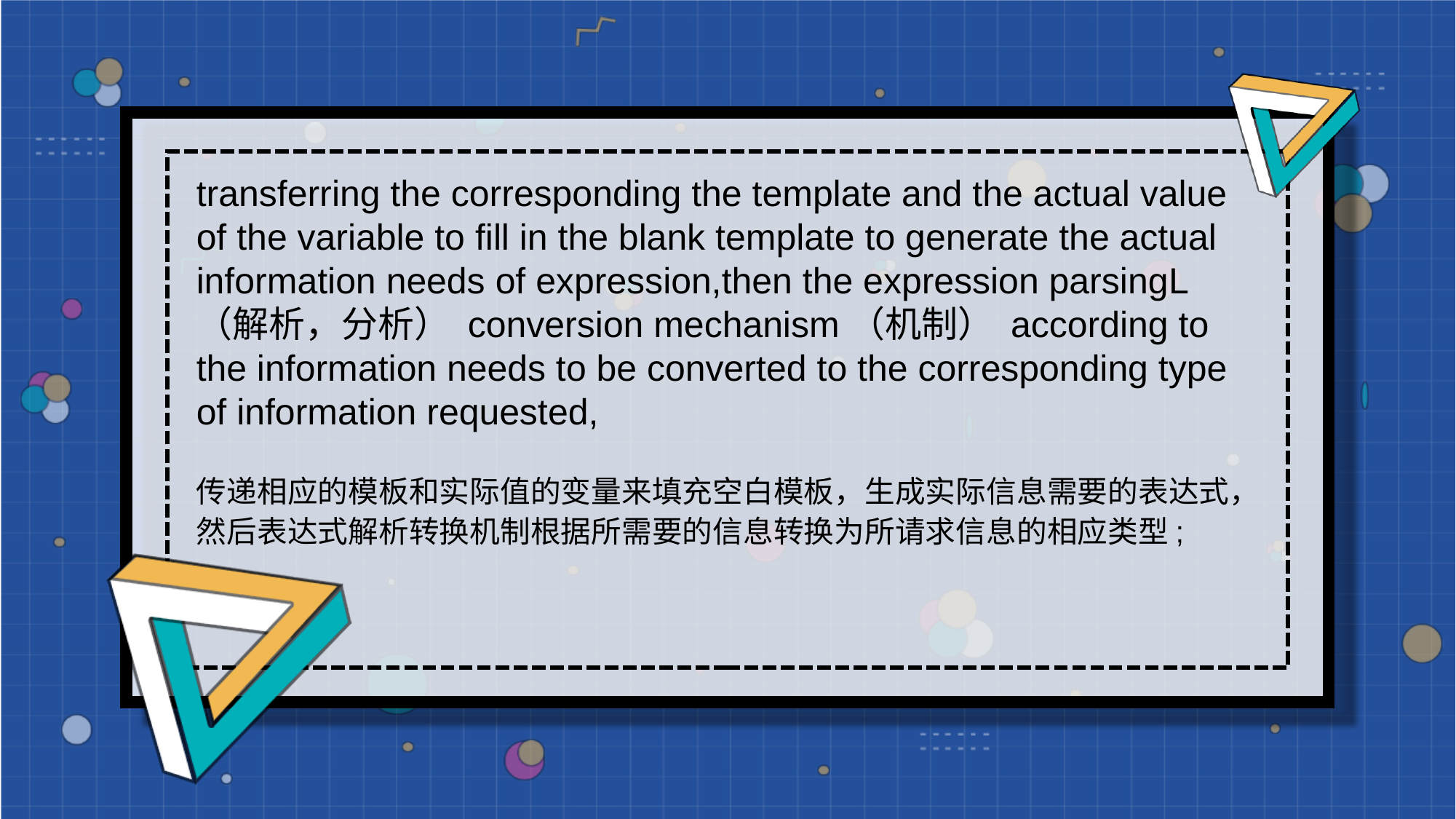

transferring the corresponding the template and the actual value of the variable to fill in the blank template to generate the actual information needs of expression,then the expression parsingL（解析，分析） conversion mechanism（机制） according to the information needs to be converted to the corresponding type of information requested,
传递相应的模板和实际值的变量来填充空白模板，生成实际信息需要的表达式，然后表达式解析转换机制根据所需要的信息转换为所请求信息的相应类型;